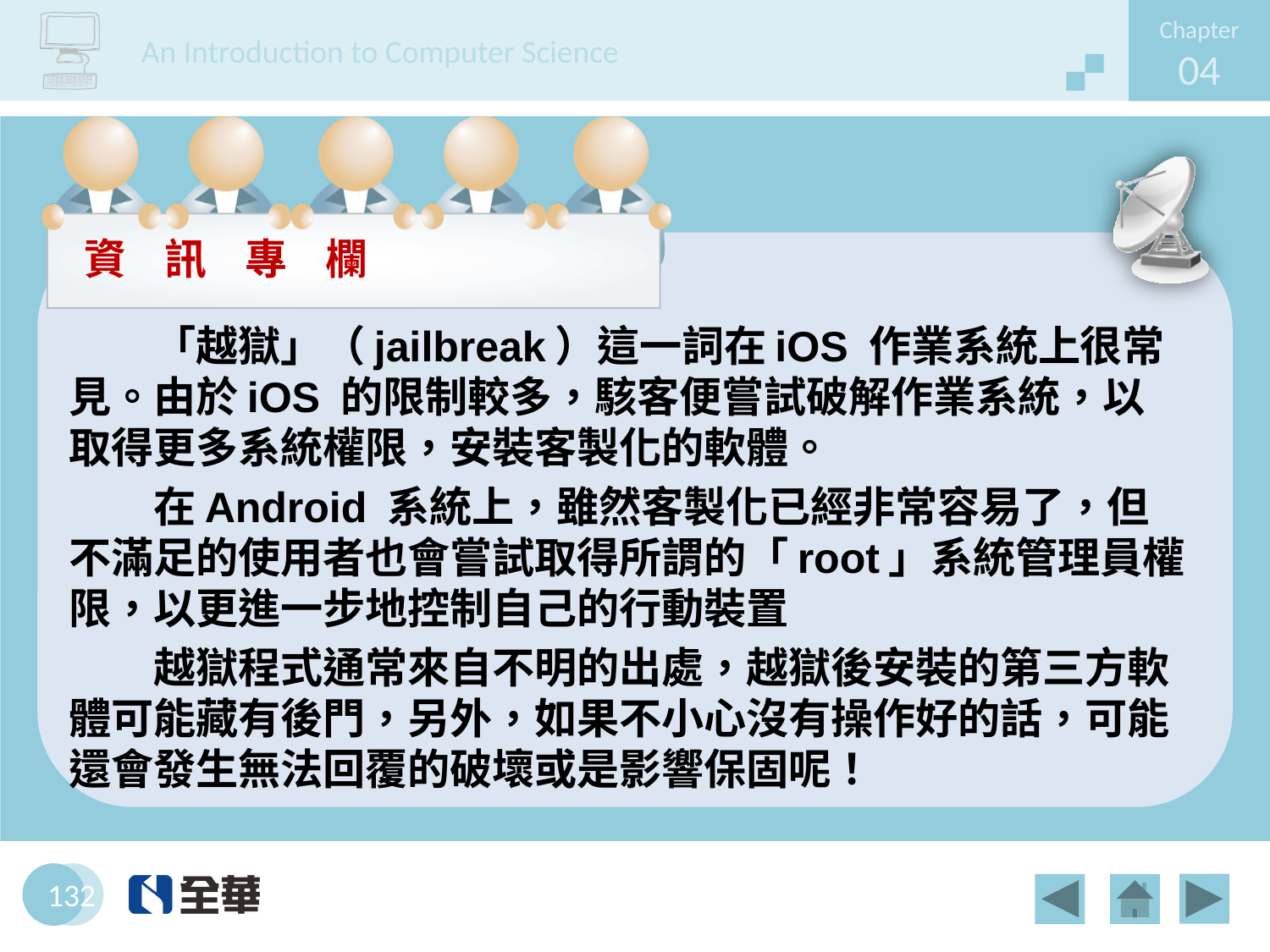

「越獄」（jailbreak）這一詞在iOS 作業系統上很常見。由於iOS 的限制較多，駭客便嘗試破解作業系統，以取得更多系統權限，安裝客製化的軟體。
　　在Android 系統上，雖然客製化已經非常容易了，但不滿足的使用者也會嘗試取得所謂的「root」系統管理員權限，以更進一步地控制自己的行動裝置
　　越獄程式通常來自不明的出處，越獄後安裝的第三方軟體可能藏有後門，另外，如果不小心沒有操作好的話，可能還會發生無法回覆的破壞或是影響保固呢！